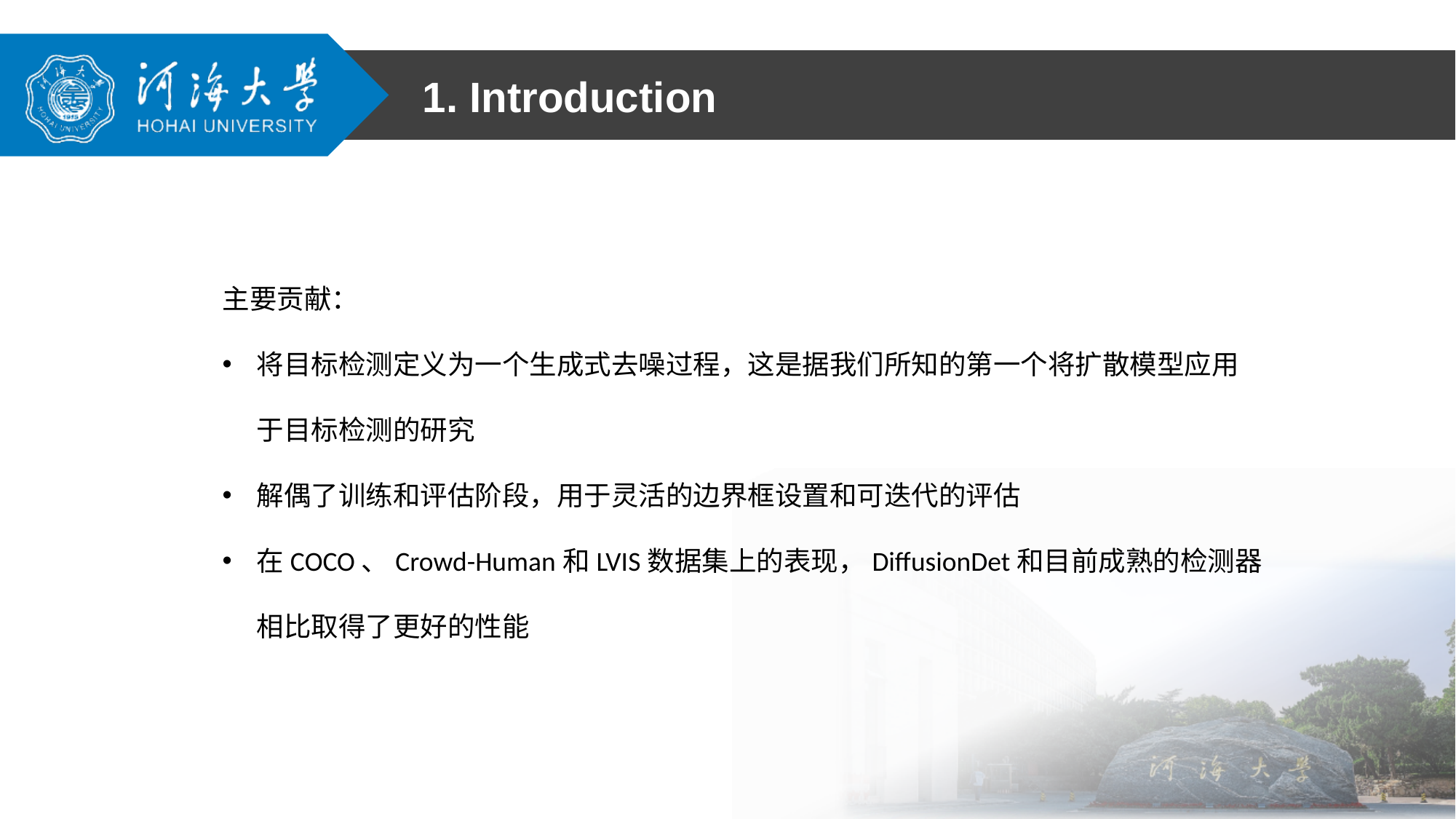

1. Introduction
主要贡献：
将目标检测定义为一个生成式去噪过程，这是据我们所知的第一个将扩散模型应用于目标检测的研究
解偶了训练和评估阶段，用于灵活的边界框设置和可迭代的评估
在COCO、Crowd-Human和LVIS数据集上的表现，DiffusionDet和目前成熟的检测器相比取得了更好的性能